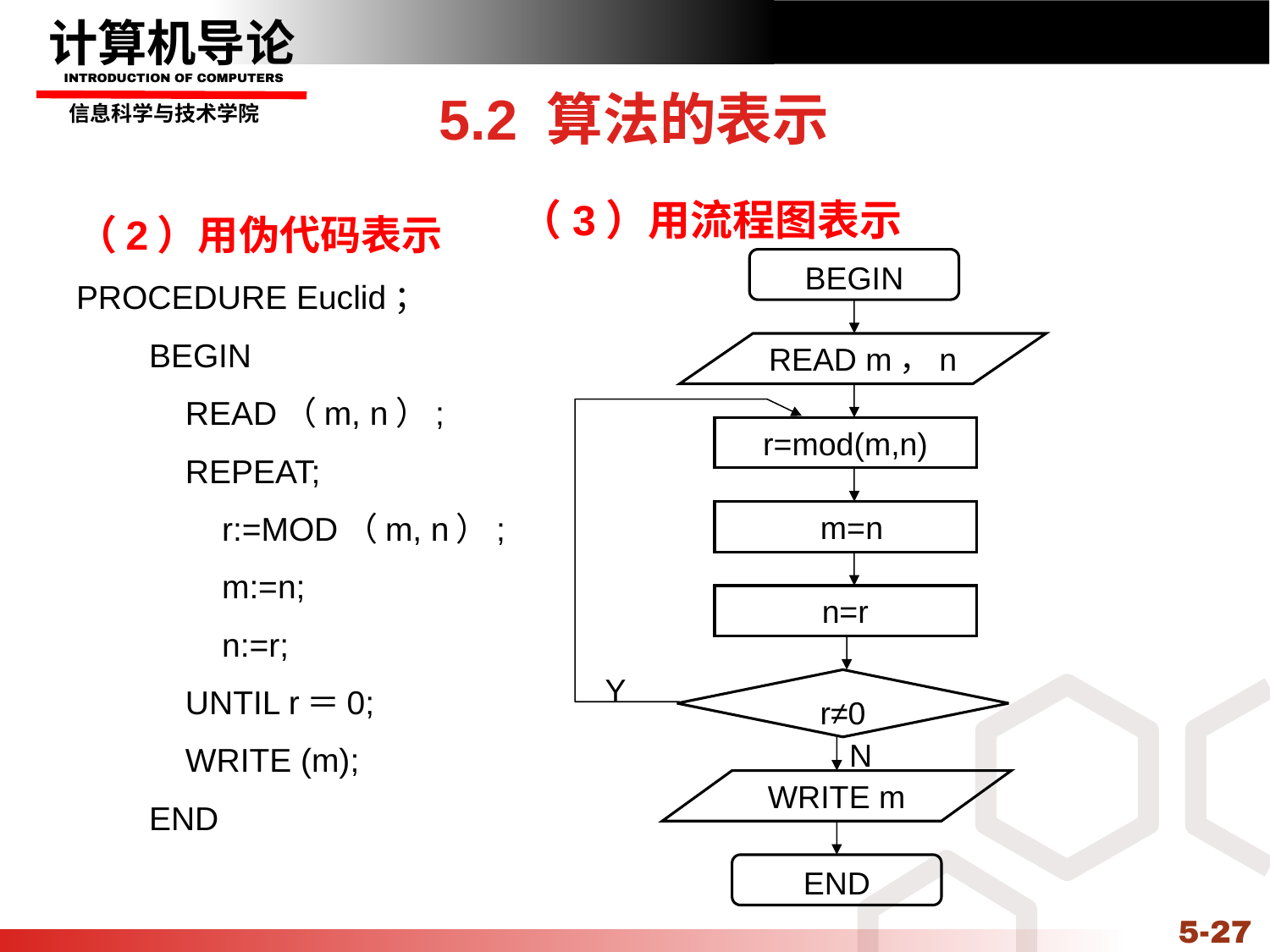

# 5.2 算法的表示
（3）用流程图表示
（2）用伪代码表示
PROCEDURE Euclid；
        BEGIN
            READ（m, n）;
            REPEAT;
                r:=MOD（m, n）;
                m:=n;
                n:=r;
            UNTIL r＝0;
            WRITE (m);
        END
BEGIN

READ m，n

r=mod(m,n)

n=r

Y
r≠0

WRITE m

END
m=n
N
5-27